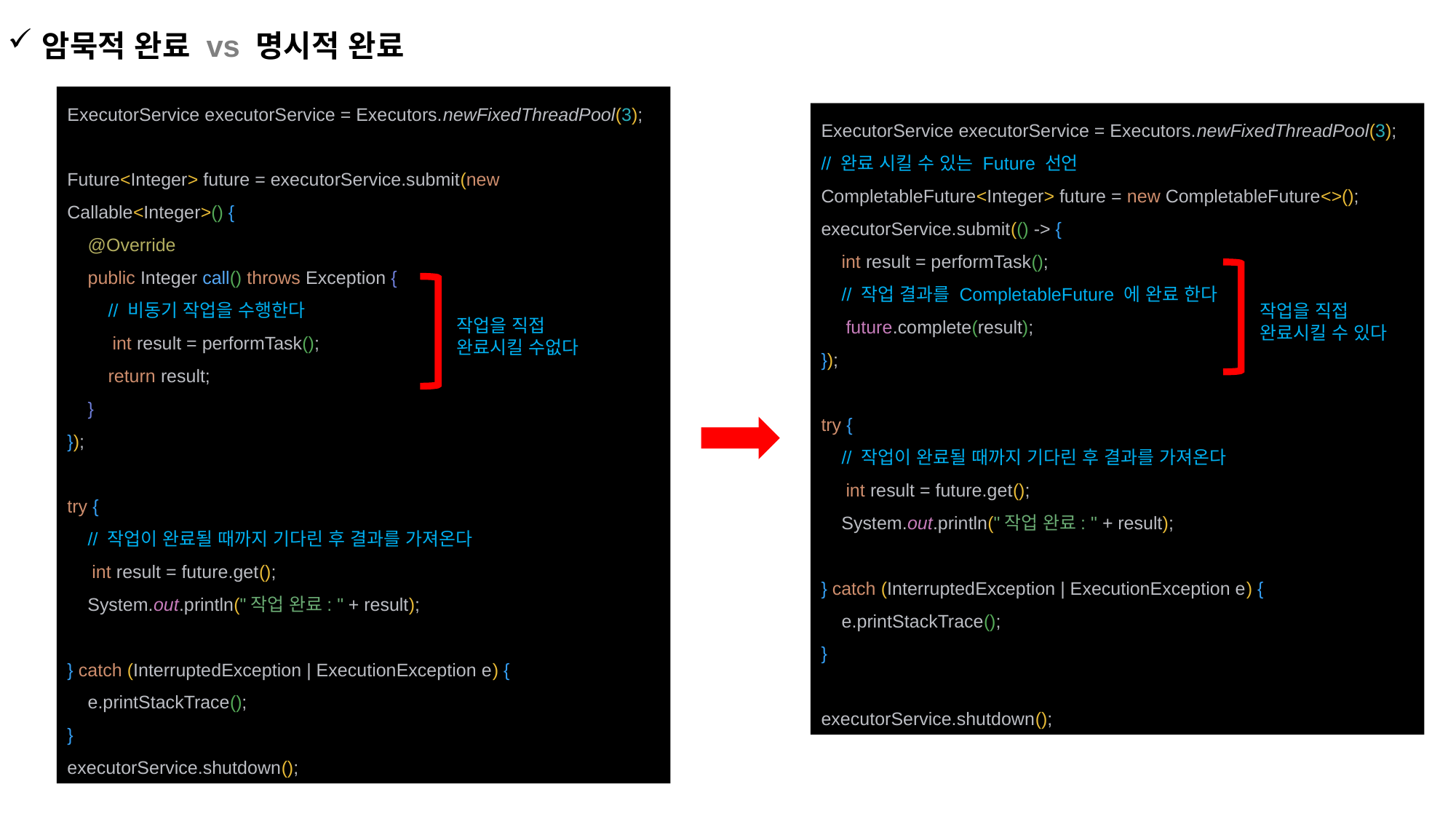

암묵적 완료 vs 명시적 완료
ExecutorService executorService = Executors.newFixedThreadPool(3);
Future<Integer> future = executorService.submit(new Callable<Integer>() {
    @Override
    public Integer call() throws Exception {
        // 비동기 작업을 수행한다
        int result = performTask();
        return result;
    }
});
try {
    // 작업이 완료될 때까지 기다린 후 결과를 가져온다
    int result = future.get();
    System.out.println("작업 완료: " + result);
} catch (InterruptedException | ExecutionException e) {
    e.printStackTrace();
}
executorService.shutdown();
ExecutorService executorService = Executors.newFixedThreadPool(3);
// 완료 시킬 수 있는 Future 선언
CompletableFuture<Integer> future = new CompletableFuture<>();
executorService.submit(() -> {
    int result = performTask();
    // 작업 결과를 CompletableFuture 에 완료 한다
    future.complete(result);
});
try {
    // 작업이 완료될 때까지 기다린 후 결과를 가져온다
    int result = future.get();
    System.out.println("작업 완료: " + result);
} catch (InterruptedException | ExecutionException e) {
    e.printStackTrace();
}
executorService.shutdown();

작업을 직접 완료시킬 수 있다
작업을 직접 완료시킬 수없다